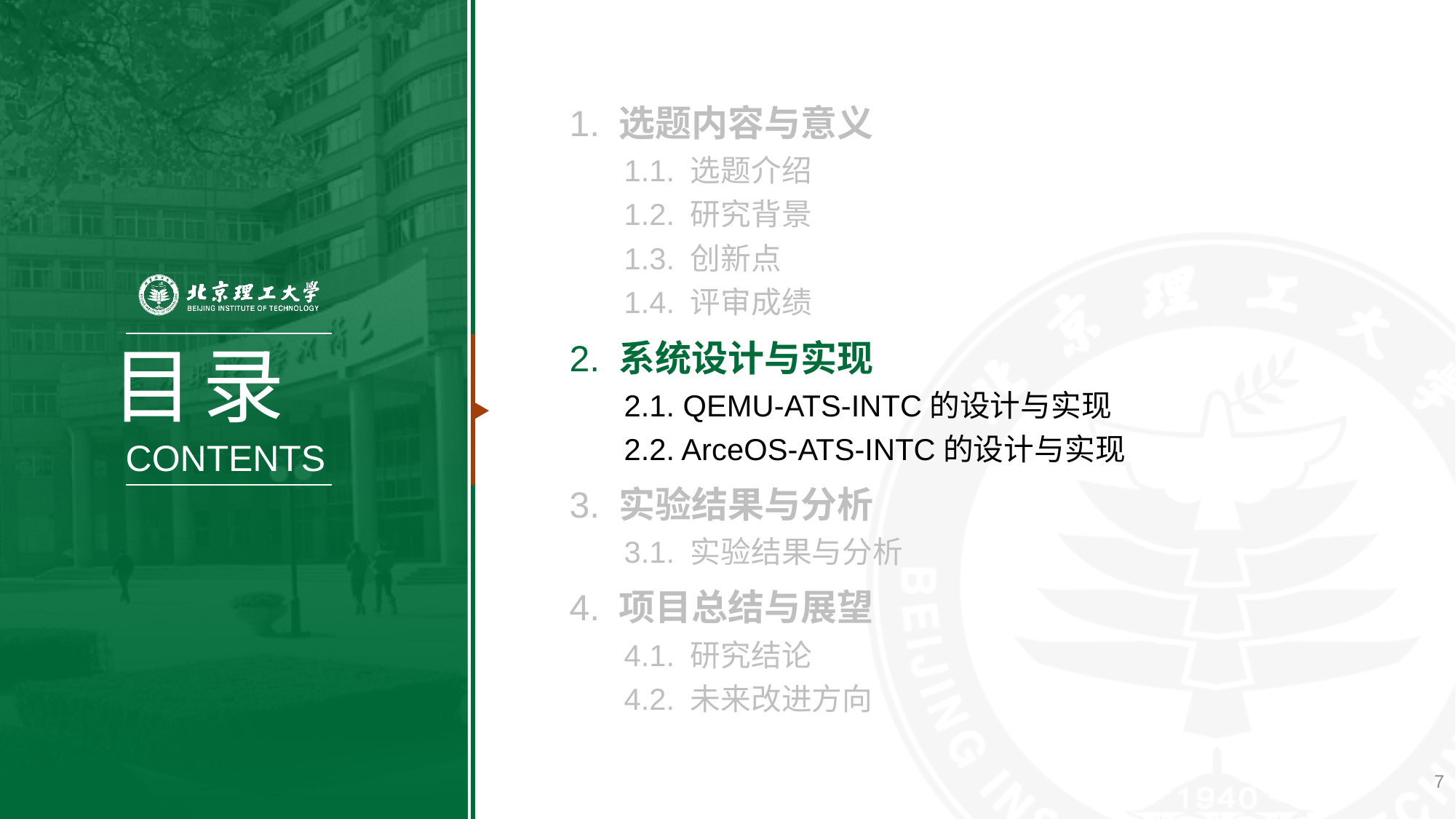

1. 选题内容与意义
1.1. 选题介绍
1.2. 研究背景
1.3. 创新点
1.4. 评审成绩
2. 系统设计与实现
2.1. QEMU-ATS-INTC的设计与实现
2.2. ArceOS-ATS-INTC的设计与实现
3. 实验结果与分析
3.1. 实验结果与分析
4. 项目总结与展望
4.1. 研究结论
4.2. 未来改进方向

7